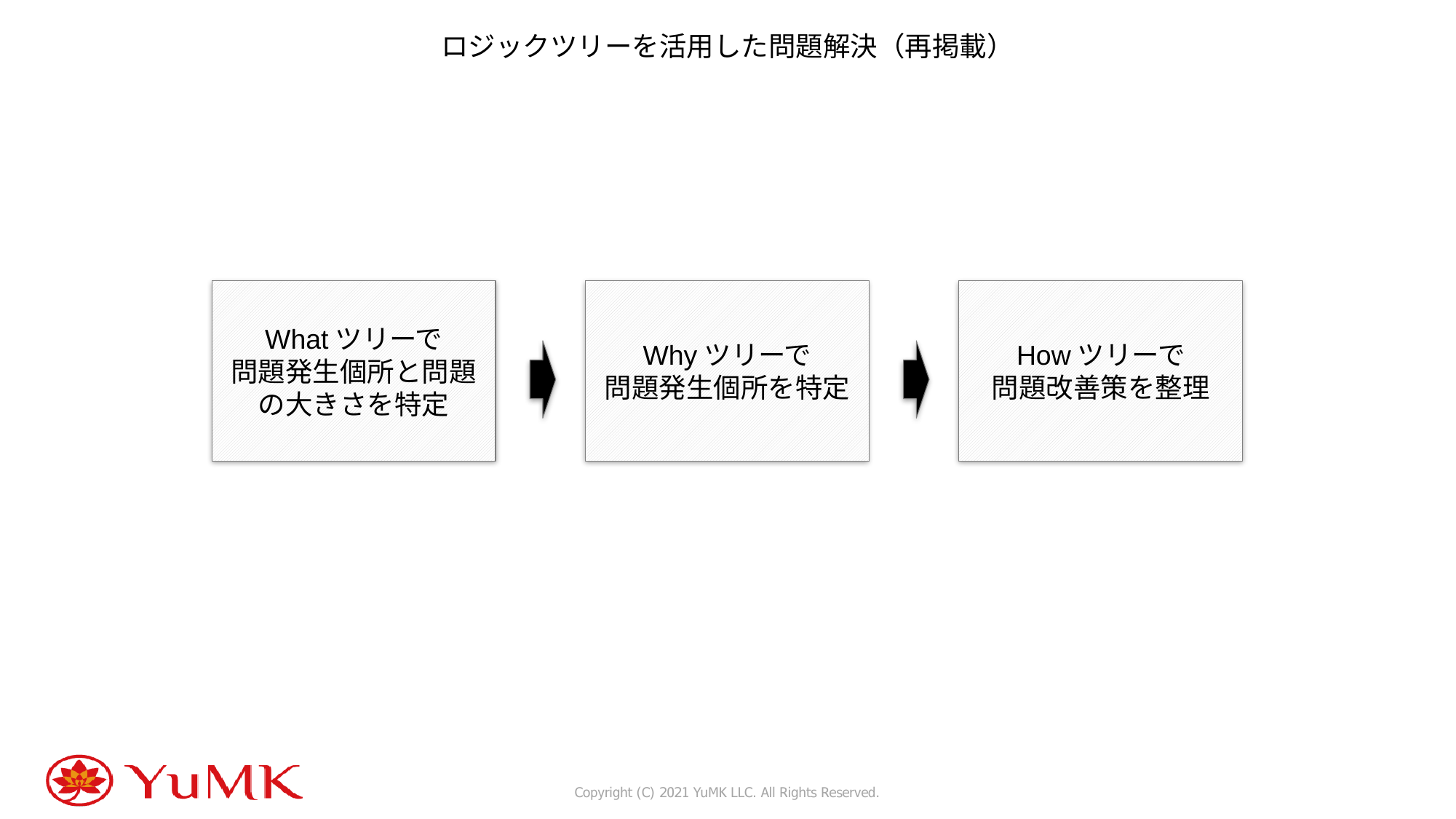

ロジックツリーを活用した問題解決（再掲載）
Whatツリーで
問題発生個所と問題の大きさを特定
Whyツリーで
問題発生個所を特定
Howツリーで
問題改善策を整理